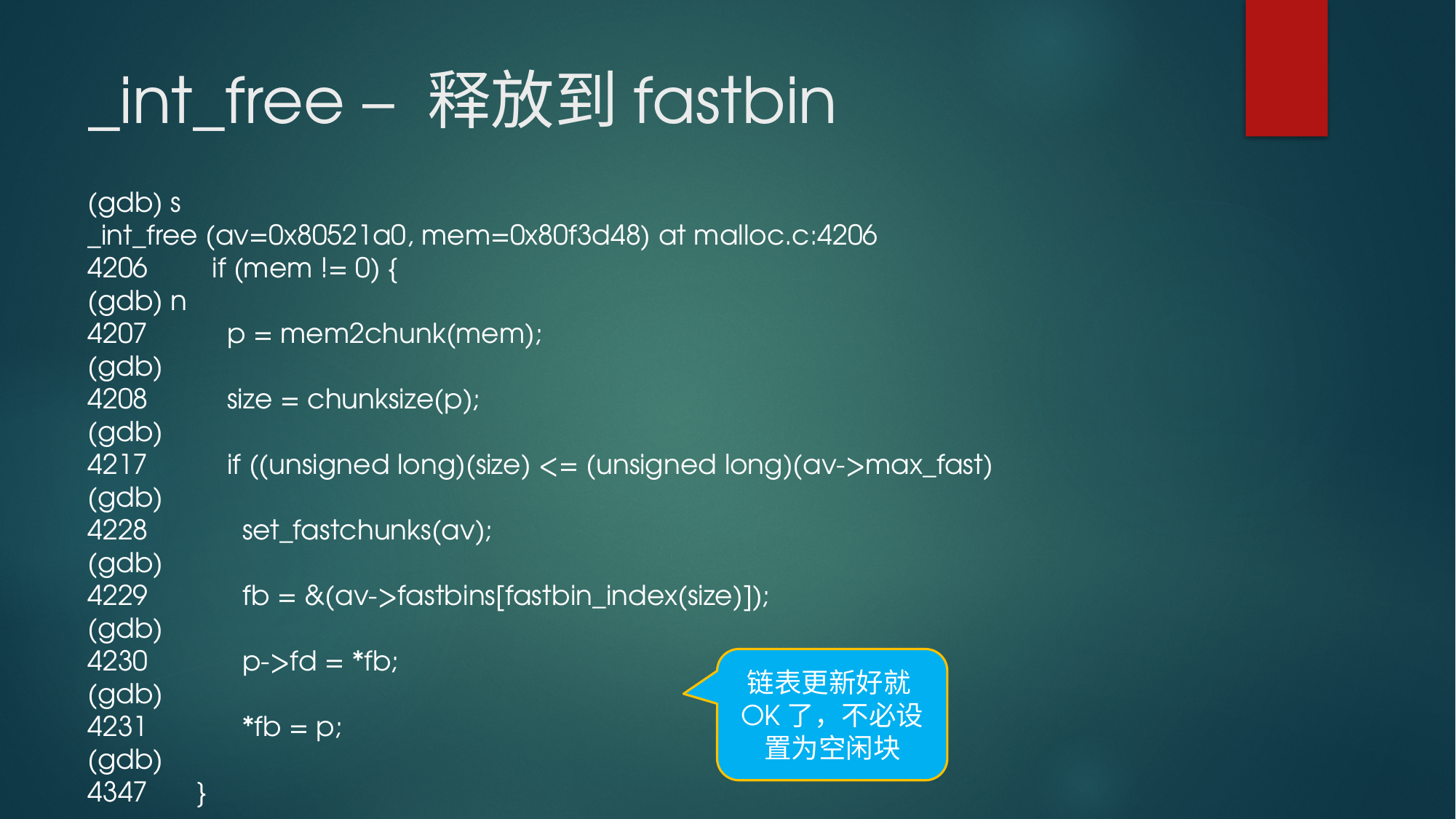

# _int_free – 释放到fastbin
(gdb) s
_int_free (av=0x80521a0, mem=0x80f3d48) at malloc.c:4206
4206	  if (mem != 0) {
(gdb) n
4207	    p = mem2chunk(mem);
(gdb)
4208	    size = chunksize(p);
(gdb)
4217	    if ((unsigned long)(size) <= (unsigned long)(av->max_fast)
(gdb)
4228	      set_fastchunks(av);
(gdb)
4229	      fb = &(av->fastbins[fastbin_index(size)]);
(gdb)
4230	      p->fd = *fb;
(gdb)
4231	      *fb = p;
(gdb)
4347	}
链表更新好就OK了，不必设置为空闲块